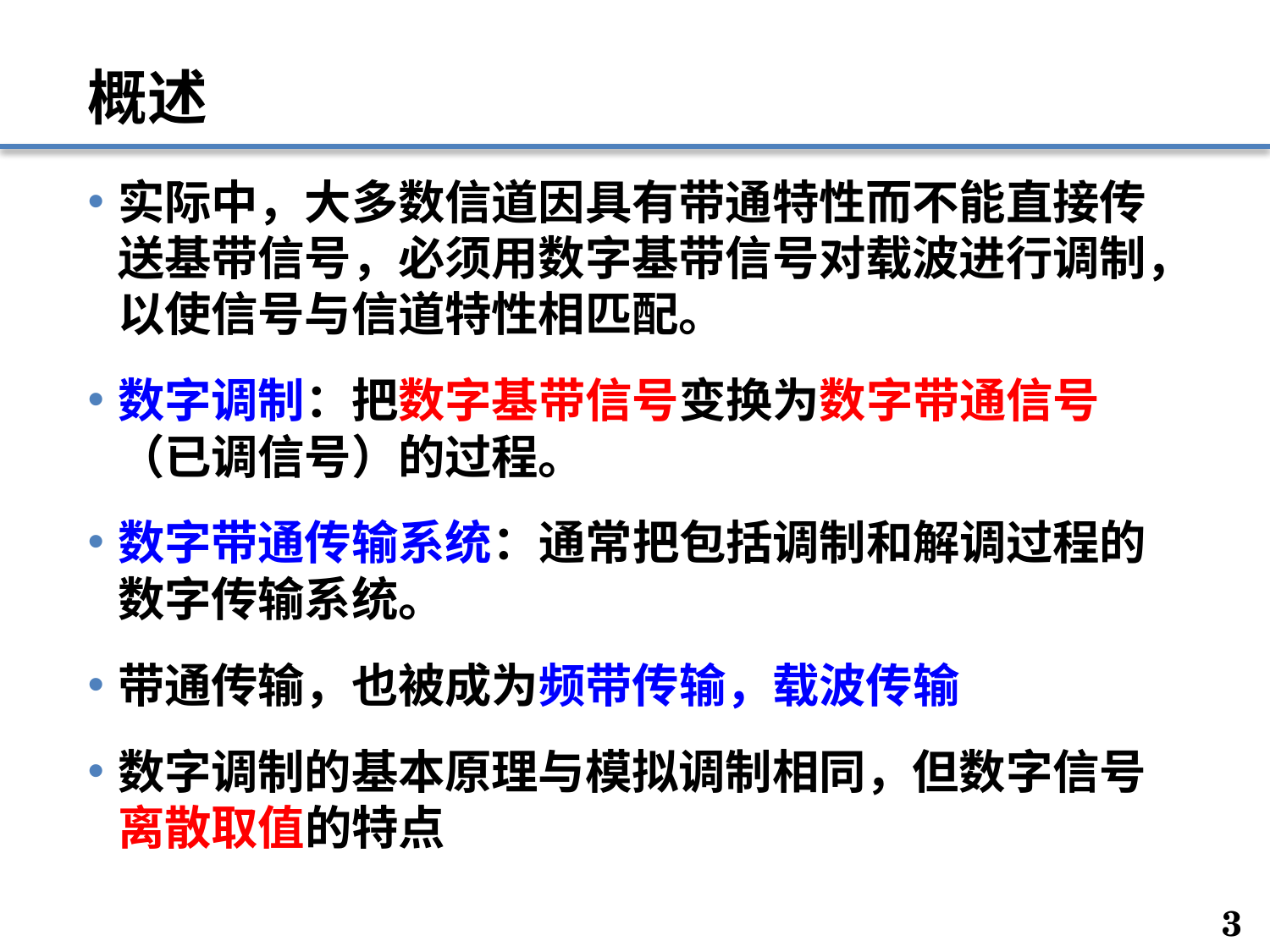

# 概述
实际中，大多数信道因具有带通特性而不能直接传送基带信号，必须用数字基带信号对载波进行调制，以使信号与信道特性相匹配。
数字调制：把数字基带信号变换为数字带通信号（已调信号）的过程。
数字带通传输系统：通常把包括调制和解调过程的数字传输系统。
带通传输，也被成为频带传输，载波传输
数字调制的基本原理与模拟调制相同，但数字信号离散取值的特点

3